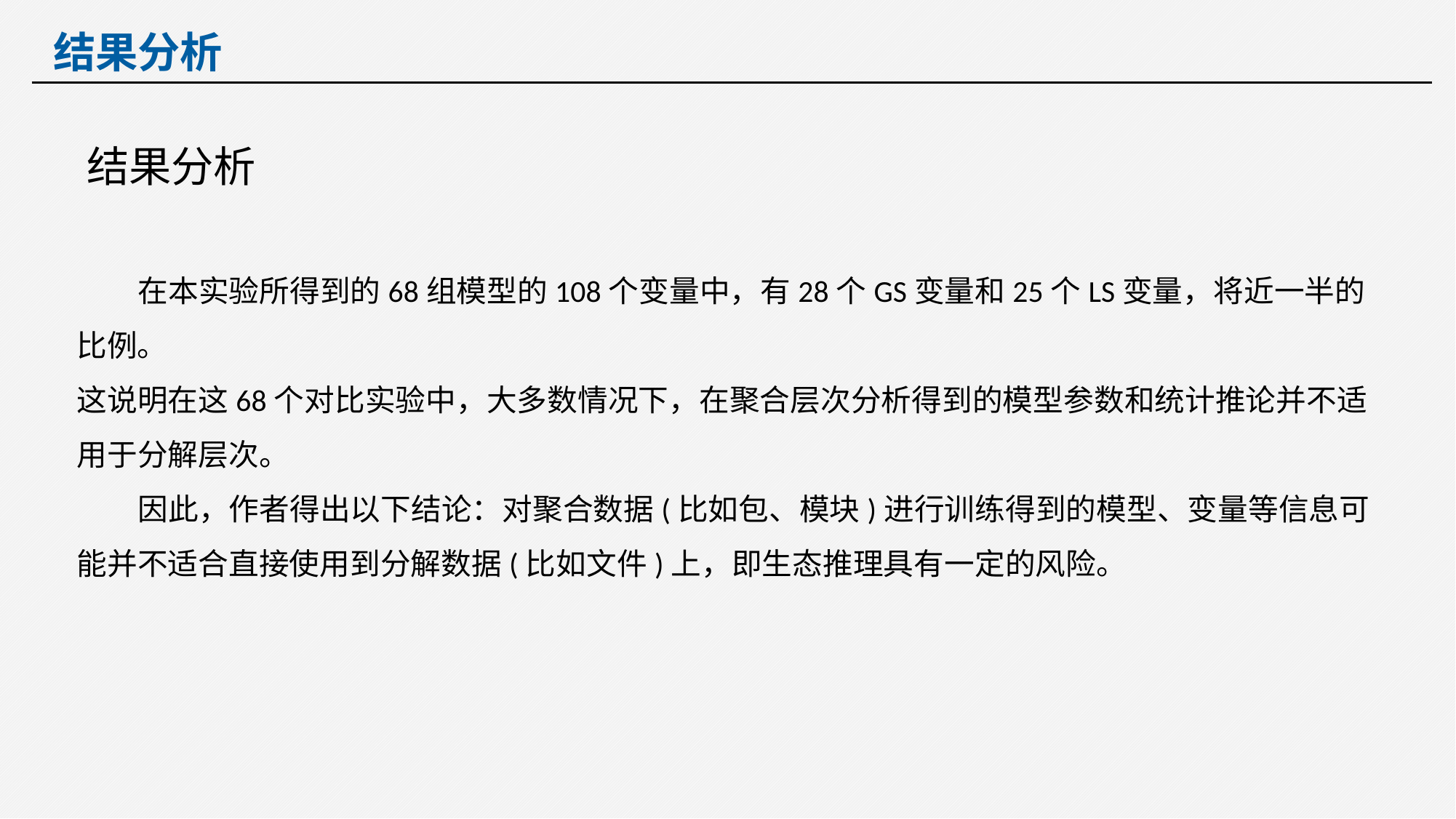

结果分析
结果分析
        在本实验所得到的68组模型的108个变量中，有28个GS变量和25个LS变量，将近一半的比例。
这说明在这68个对比实验中，大多数情况下，在聚合层次分析得到的模型参数和统计推论并不适用于分解层次。
        因此，作者得出以下结论：对聚合数据(比如包、模块)进行训练得到的模型、变量等信息可能并不适合直接使用到分解数据(比如文件)上，即生态推理具有一定的风险。